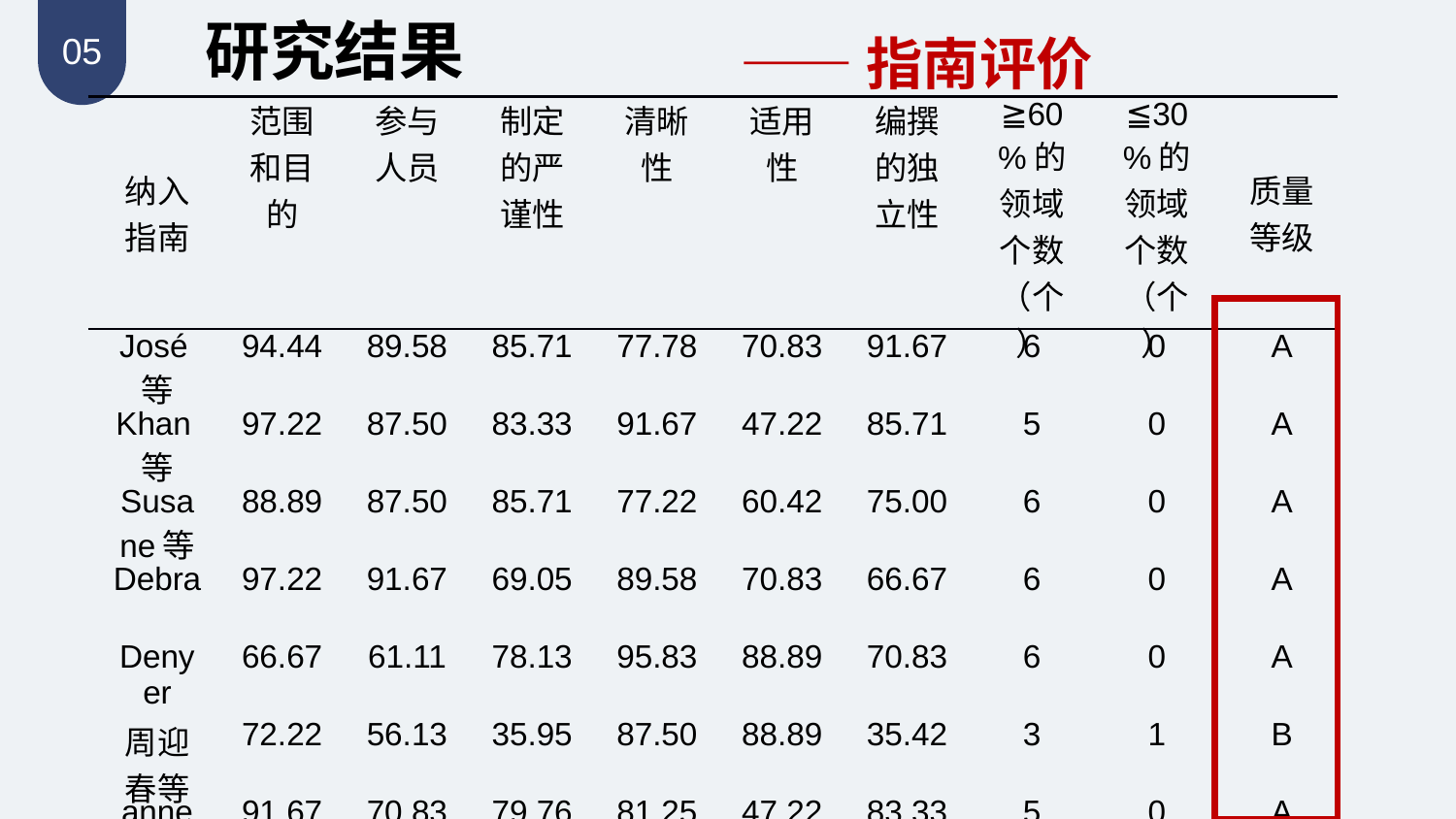

研究结果
——指南评价
05
| 纳入指南 | 范围和目的 | 参与人员 | 制定的严谨性 | 清晰性 | 适用性 | 编撰的独立性 | ≧60%的领域个数（个） | ≦30%的领域个数（个） | 质量等级 |
| --- | --- | --- | --- | --- | --- | --- | --- | --- | --- |
| José等 | 94.44 | 89.58 | 85.71 | 77.78 | 70.83 | 91.67 | 6 | 0 | A |
| Khan等 | 97.22 | 87.50 | 83.33 | 91.67 | 47.22 | 85.71 | 5 | 0 | A |
| Susane等 | 88.89 | 87.50 | 85.71 | 77.22 | 60.42 | 75.00 | 6 | 0 | A |
| Debra | 97.22 | 91.67 | 69.05 | 89.58 | 70.83 | 66.67 | 6 | 0 | A |
| Denyer | 66.67 | 61.11 | 78.13 | 95.83 | 88.89 | 70.83 | 6 | 0 | A |
| 周迎春等 | 72.22 | 56.13 | 35.95 | 87.50 | 88.89 | 35.42 | 3 | 1 | B |
| anne | 91.67 | 70.83 | 79.76 | 81.25 | 47.22 | 83.33 | 5 | 0 | A |

12